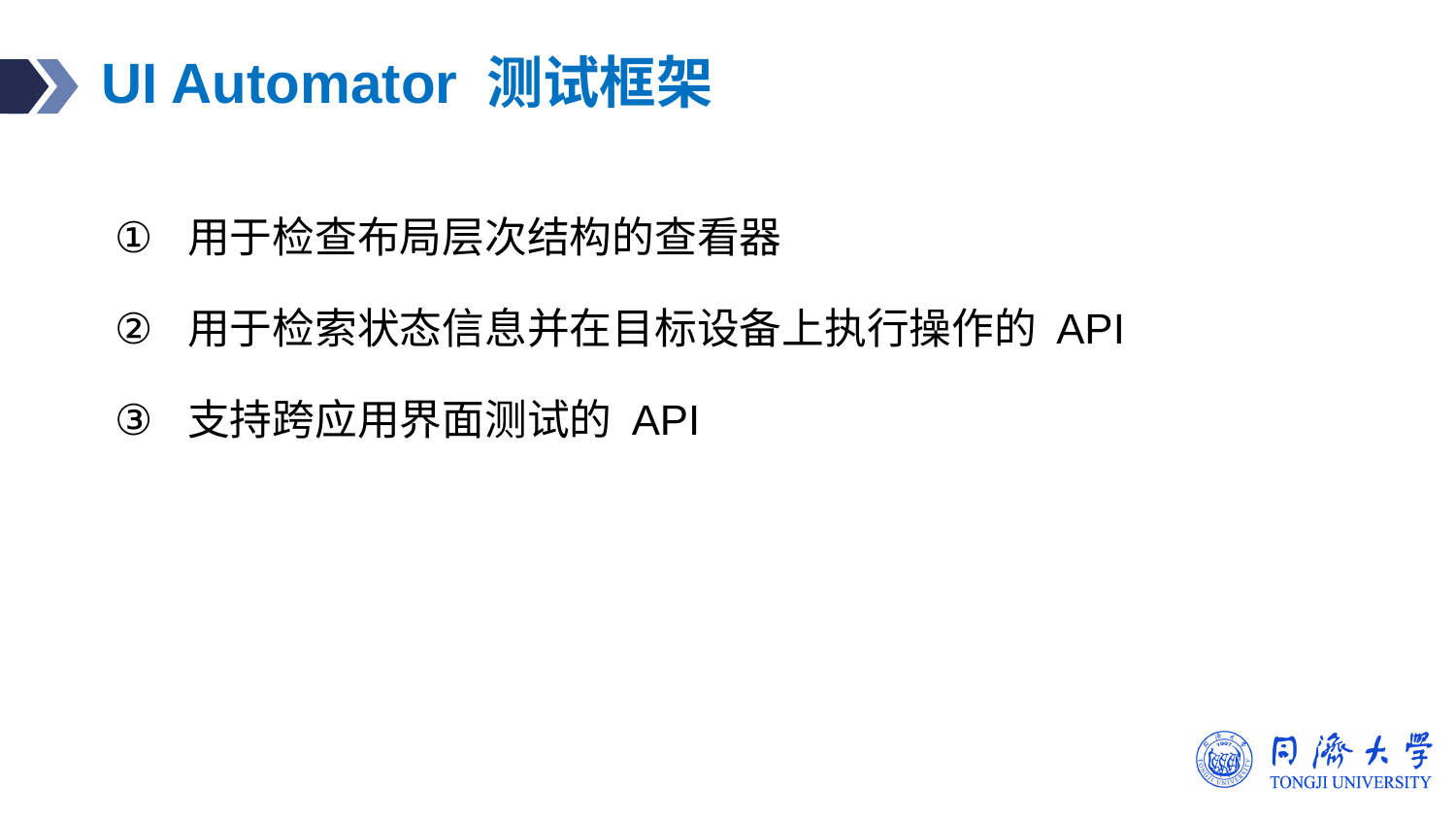

# UI Automator 测试框架
用于检查布局层次结构的查看器
用于检索状态信息并在目标设备上执行操作的 API
支持跨应用界面测试的 API